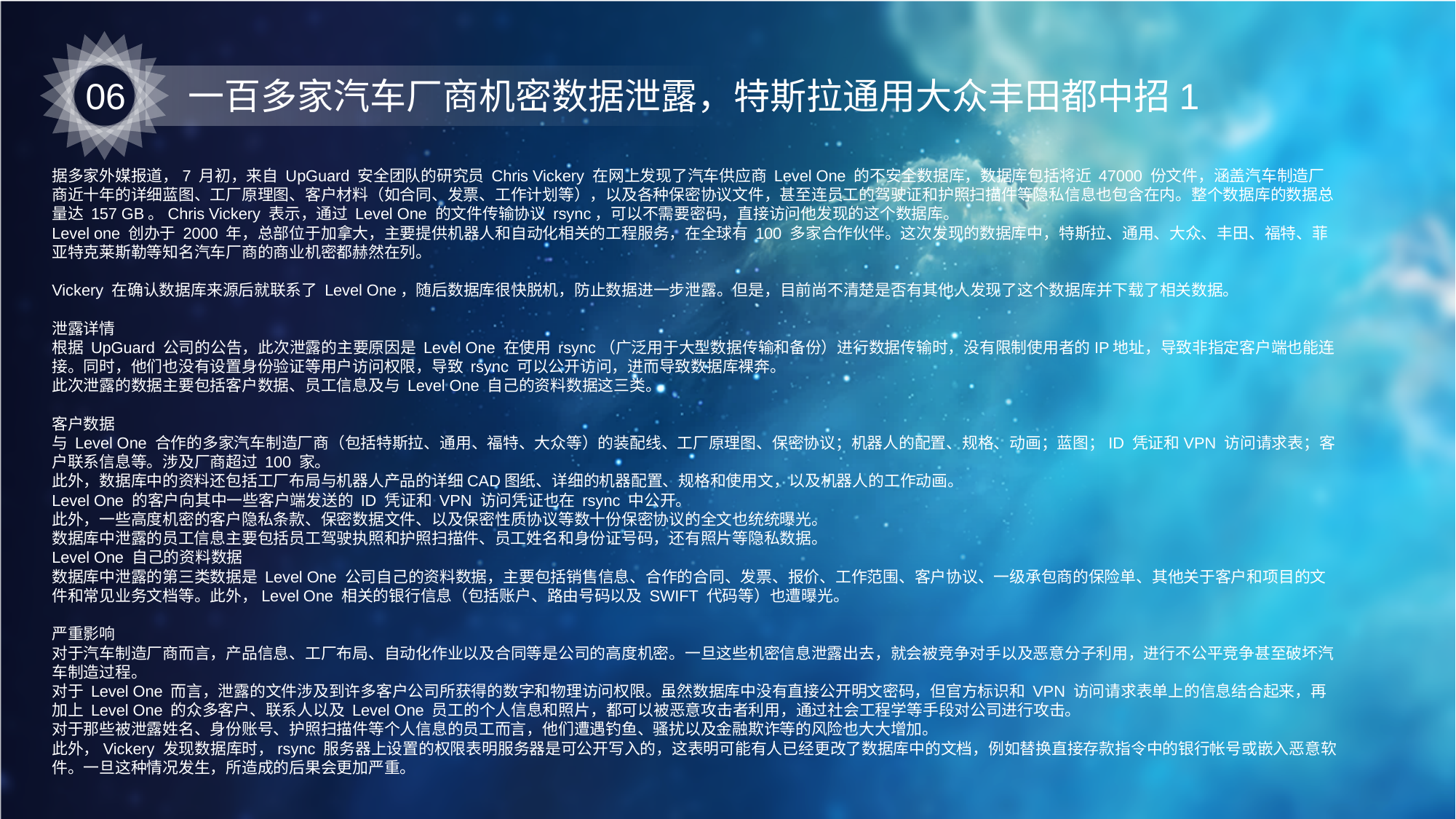

06
一百多家汽车厂商机密数据泄露，特斯拉通用大众丰田都中招1
据多家外媒报道，7 月初，来自 UpGuard 安全团队的研究员 Chris Vickery 在网上发现了汽车供应商 Level One 的不安全数据库，数据库包括将近 47000 份文件，涵盖汽车制造厂商近十年的详细蓝图、工厂原理图、客户材料（如合同、发票、工作计划等），以及各种保密协议文件，甚至连员工的驾驶证和护照扫描件等隐私信息也包含在内。整个数据库的数据总量达 157 GB。Chris Vickery 表示，通过 Level One 的文件传输协议 rsync，可以不需要密码，直接访问他发现的这个数据库。
Level one 创办于 2000 年，总部位于加拿大，主要提供机器人和自动化相关的工程服务，在全球有 100 多家合作伙伴。这次发现的数据库中，特斯拉、通用、大众、丰田、福特、菲亚特克莱斯勒等知名汽车厂商的商业机密都赫然在列。

Vickery 在确认数据库来源后就联系了 Level One，随后数据库很快脱机，防止数据进一步泄露。但是，目前尚不清楚是否有其他人发现了这个数据库并下载了相关数据。

泄露详情
根据 UpGuard 公司的公告，此次泄露的主要原因是 Level One 在使用 rsync（广泛用于大型数据传输和备份）进行数据传输时，没有限制使用者的IP地址，导致非指定客户端也能连接。同时，他们也没有设置身份验证等用户访问权限，导致 rsync 可以公开访问，进而导致数据库裸奔。
此次泄露的数据主要包括客户数据、员工信息及与 Level One 自己的资料数据这三类。

客户数据
与 Level One 合作的多家汽车制造厂商（包括特斯拉、通用、福特、大众等）的装配线、工厂原理图、保密协议；机器人的配置、规格、动画；蓝图；ID 凭证和VPN 访问请求表；客户联系信息等。涉及厂商超过 100 家。
此外，数据库中的资料还包括工厂布局与机器人产品的详细CAD图纸、详细的机器配置、规格和使用文，以及机器人的工作动画。
Level One 的客户向其中一些客户端发送的 ID 凭证和 VPN 访问凭证也在 rsync 中公开。
此外，一些高度机密的客户隐私条款、保密数据文件、以及保密性质协议等数十份保密协议的全文也统统曝光。
数据库中泄露的员工信息主要包括员工驾驶执照和护照扫描件、员工姓名和身份证号码，还有照片等隐私数据。
Level One 自己的资料数据
数据库中泄露的第三类数据是 Level One 公司自己的资料数据，主要包括销售信息、合作的合同、发票、报价、工作范围、客户协议、一级承包商的保险单、其他关于客户和项目的文件和常见业务文档等。此外，Level One 相关的银行信息（包括账户、路由号码以及 SWIFT 代码等）也遭曝光。

严重影响
对于汽车制造厂商而言，产品信息、工厂布局、自动化作业以及合同等是公司的高度机密。一旦这些机密信息泄露出去，就会被竞争对手以及恶意分子利用，进行不公平竞争甚至破坏汽车制造过程。
对于 Level One 而言，泄露的文件涉及到许多客户公司所获得的数字和物理访问权限。虽然数据库中没有直接公开明文密码，但官方标识和 VPN 访问请求表单上的信息结合起来，再加上 Level One 的众多客户、联系人以及 Level One 员工的个人信息和照片，都可以被恶意攻击者利用，通过社会工程学等手段对公司进行攻击。
对于那些被泄露姓名、身份账号、护照扫描件等个人信息的员工而言，他们遭遇钓鱼、骚扰以及金融欺诈等的风险也大大增加。
此外，Vickery 发现数据库时，rsync 服务器上设置的权限表明服务器是可公开写入的，这表明可能有人已经更改了数据库中的文档，例如替换直接存款指令中的银行帐号或嵌入恶意软件。一旦这种情况发生，所造成的后果会更加严重。